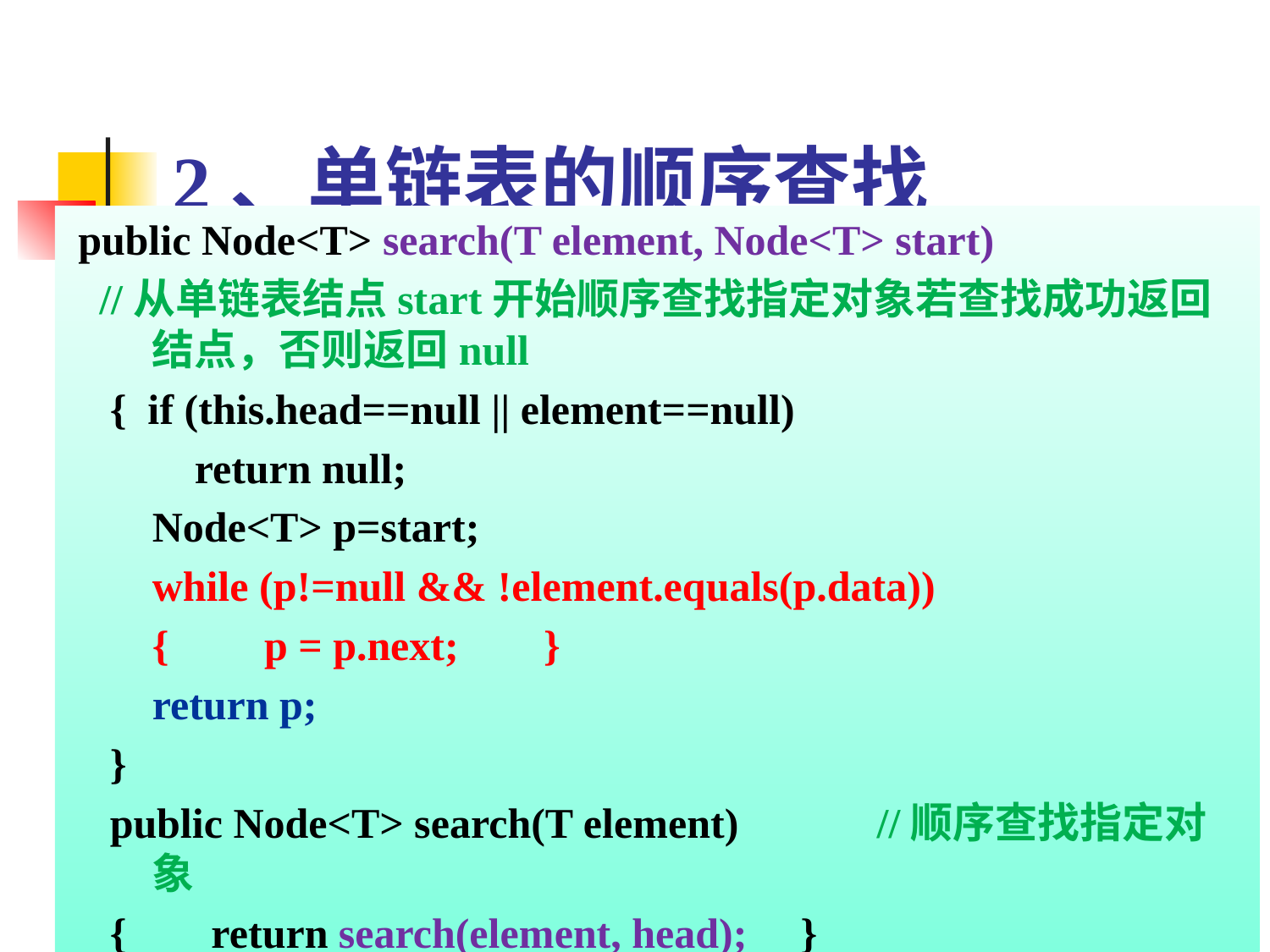

# 2、单链表的顺序查找
 public Node<T> search(T element, Node<T> start)
   //从单链表结点start开始顺序查找指定对象若查找成功返回结点，否则返回null
    {  if (this.head==null || element==null)
            return null;
        Node<T> p=start;
        while (p!=null && !element.equals(p.data))
        {         p = p.next;        }
        return p;
    }
    public Node<T> search(T element)             //顺序查找指定对象
    {        return search(element, head);     }
15